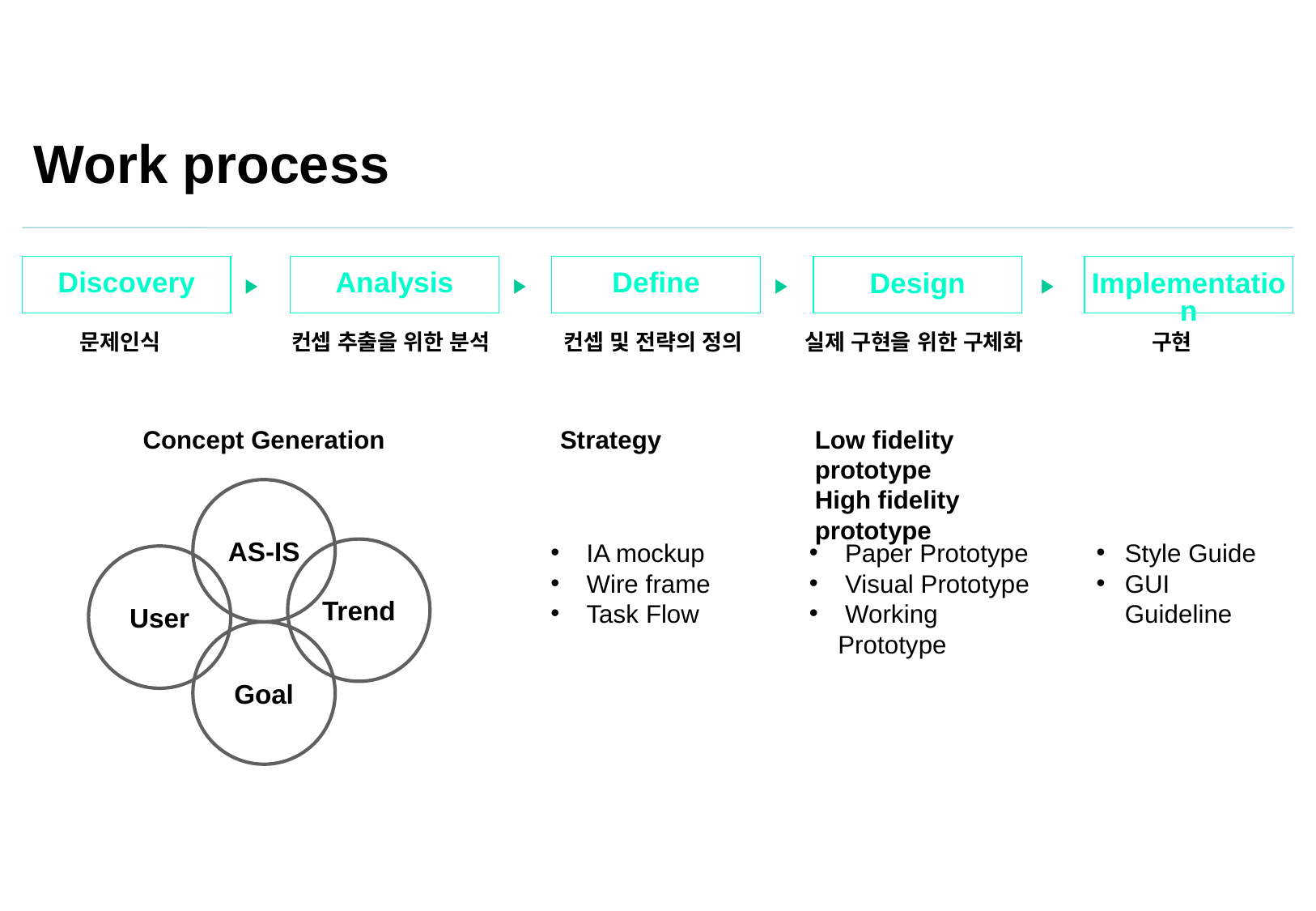

Work process

Discovery

Analysis

Define

Design

Implementation
▶
▶
▶
▶
문제인식
컨셉 추출을 위한 분석
컨셉 및 전략의 정의
실제 구현을 위한 구체화
구현
Concept Generation
Strategy
Low fidelity prototype
High fidelity prototype
AS-IS
 IA mockup
 Wire frame
 Task Flow
 Paper Prototype
 Visual Prototype
 Working Prototype
Style Guide
GUI Guideline
Trend
User
Goal
7